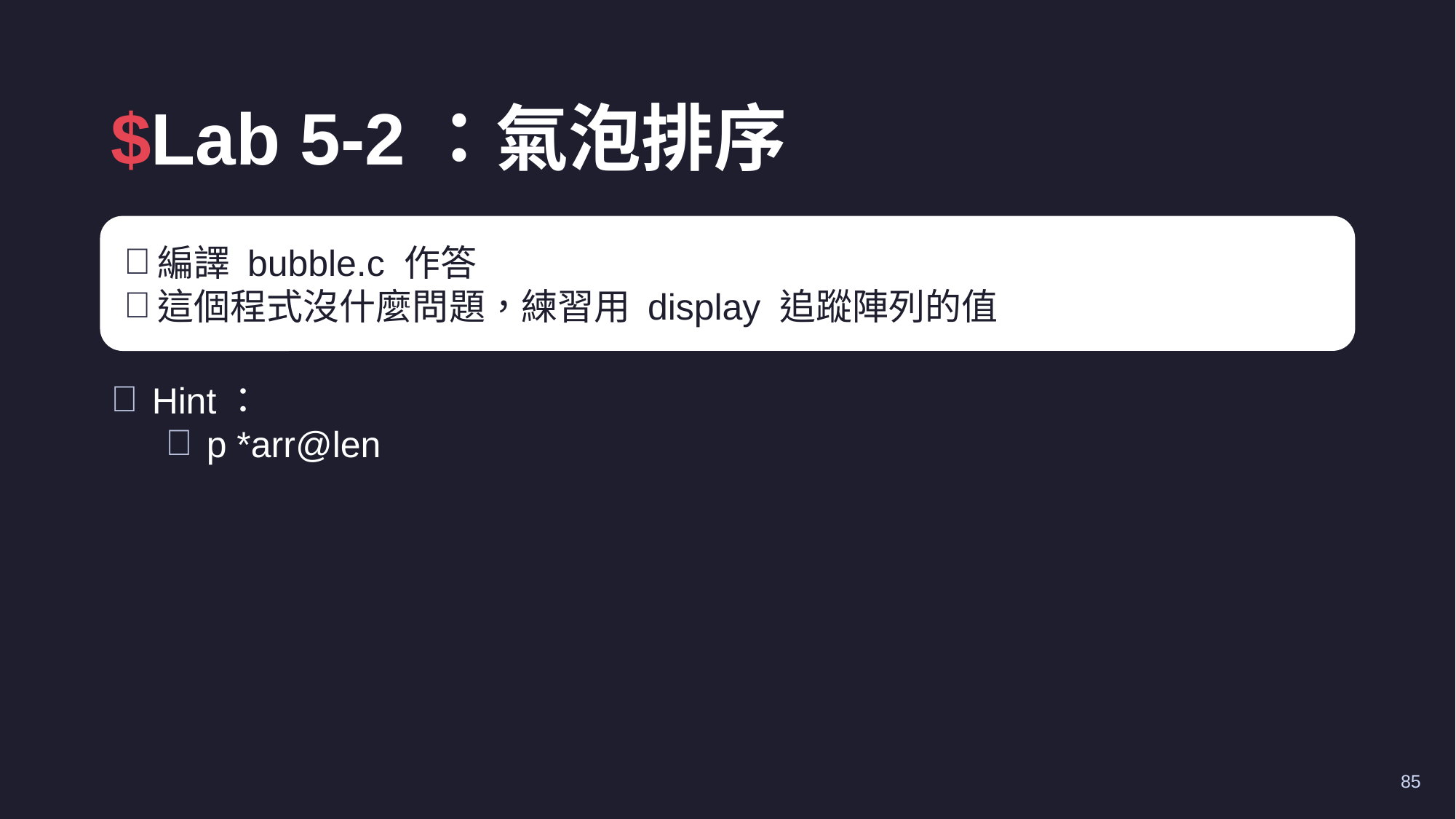

# $Lab 5-2：氣泡排序
編譯 bubble.c 作答
這個程式沒什麼問題，練習用 display 追蹤陣列的值
Hint：
p *arr@len
85